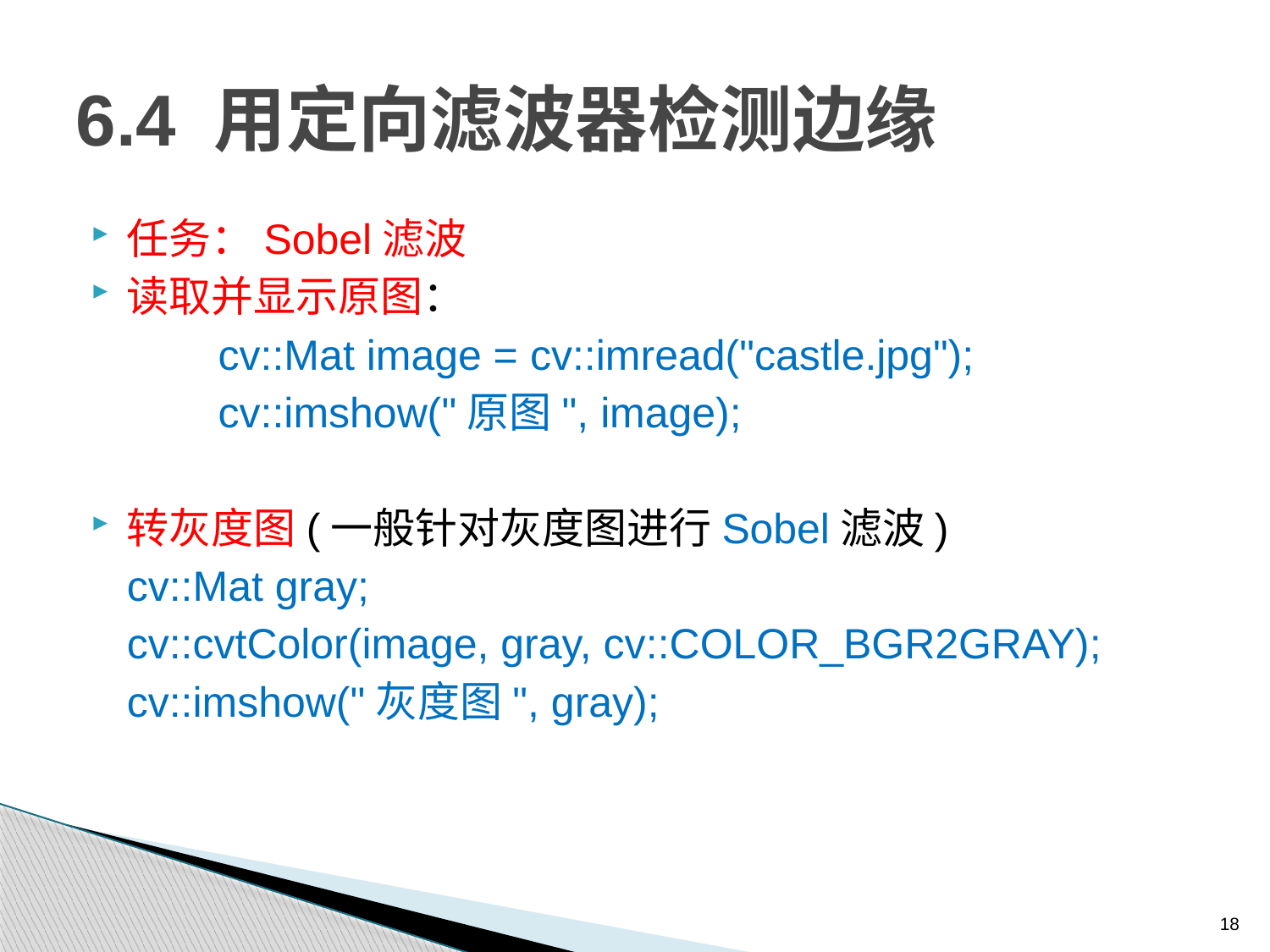

# 6.4 用定向滤波器检测边缘
任务：Sobel滤波
读取并显示原图：
	cv::Mat image = cv::imread("castle.jpg");
	cv::imshow("原图", image);

转灰度图(一般针对灰度图进行Sobel滤波)
   cv::Mat gray;
   cv::cvtColor(image, gray, cv::COLOR_BGR2GRAY);
   cv::imshow("灰度图", gray);

18